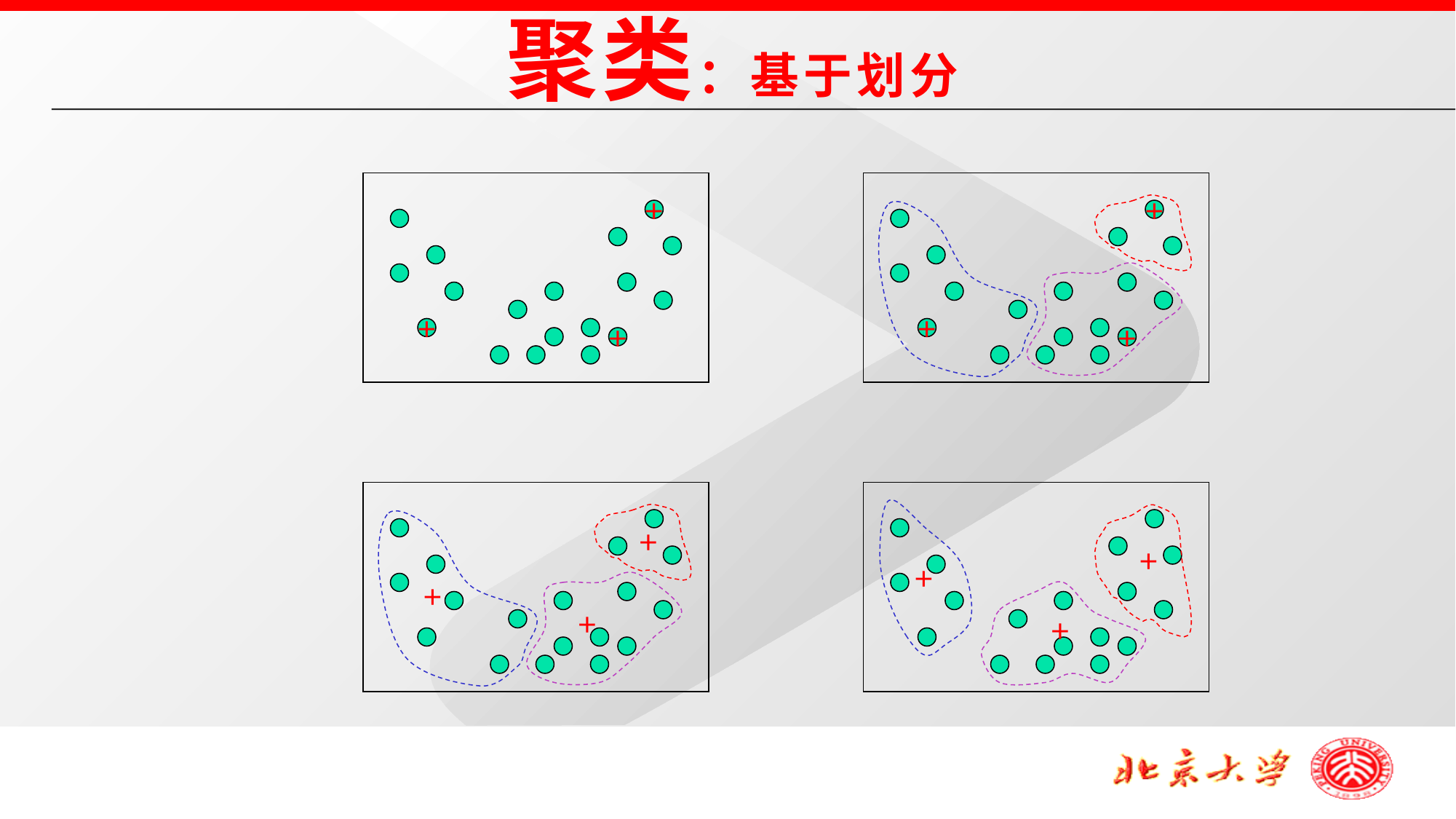

聚类：基于划分

+

+

+

+

+

+

+

+

+

+

+

+